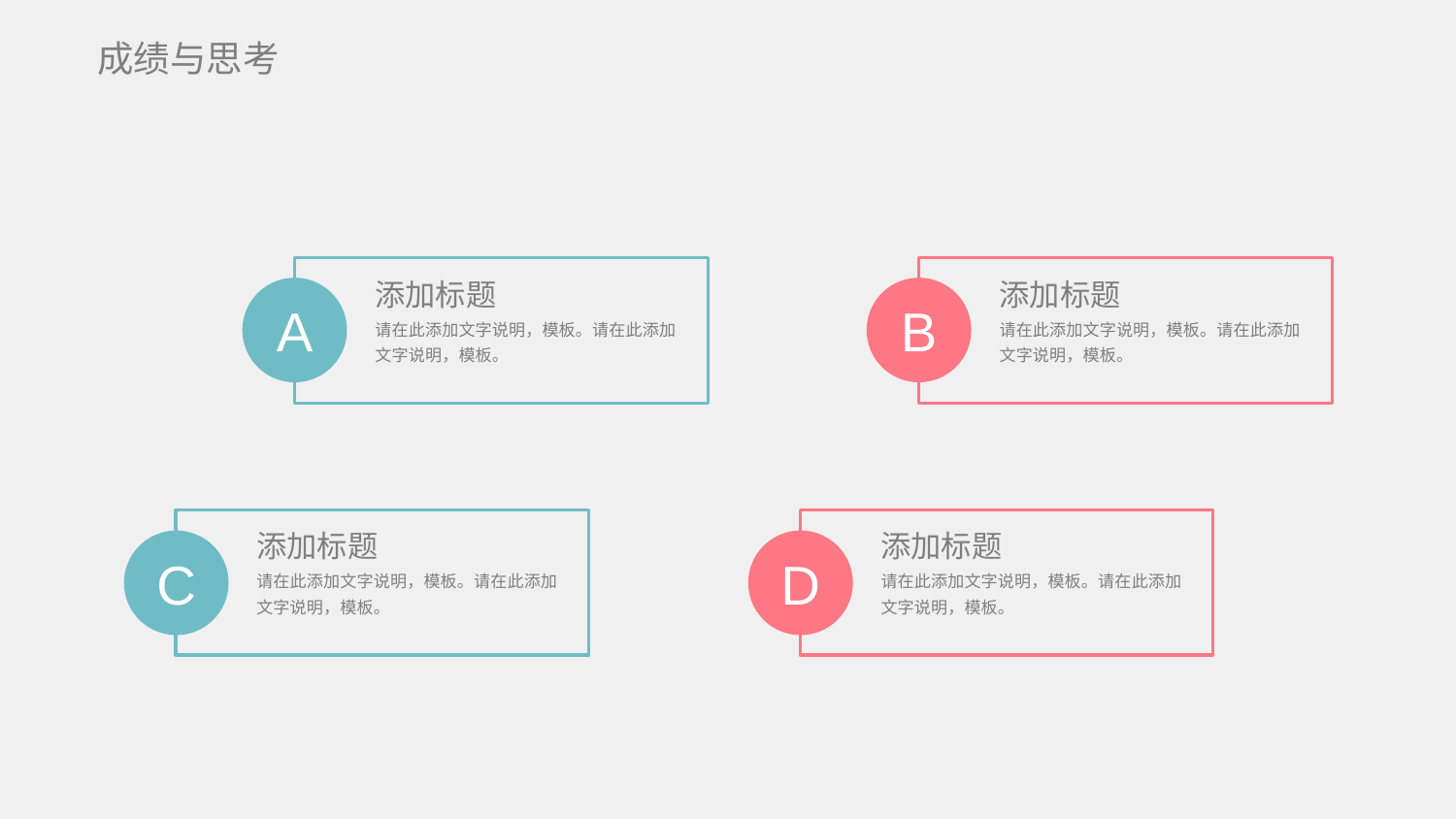

成绩与思考

添加标题
添加标题
A
B
请在此添加文字说明，模板。请在此添加文字说明，模板。
请在此添加文字说明，模板。请在此添加文字说明，模板。

添加标题
添加标题
C
D
请在此添加文字说明，模板。请在此添加文字说明，模板。
请在此添加文字说明，模板。请在此添加文字说明，模板。